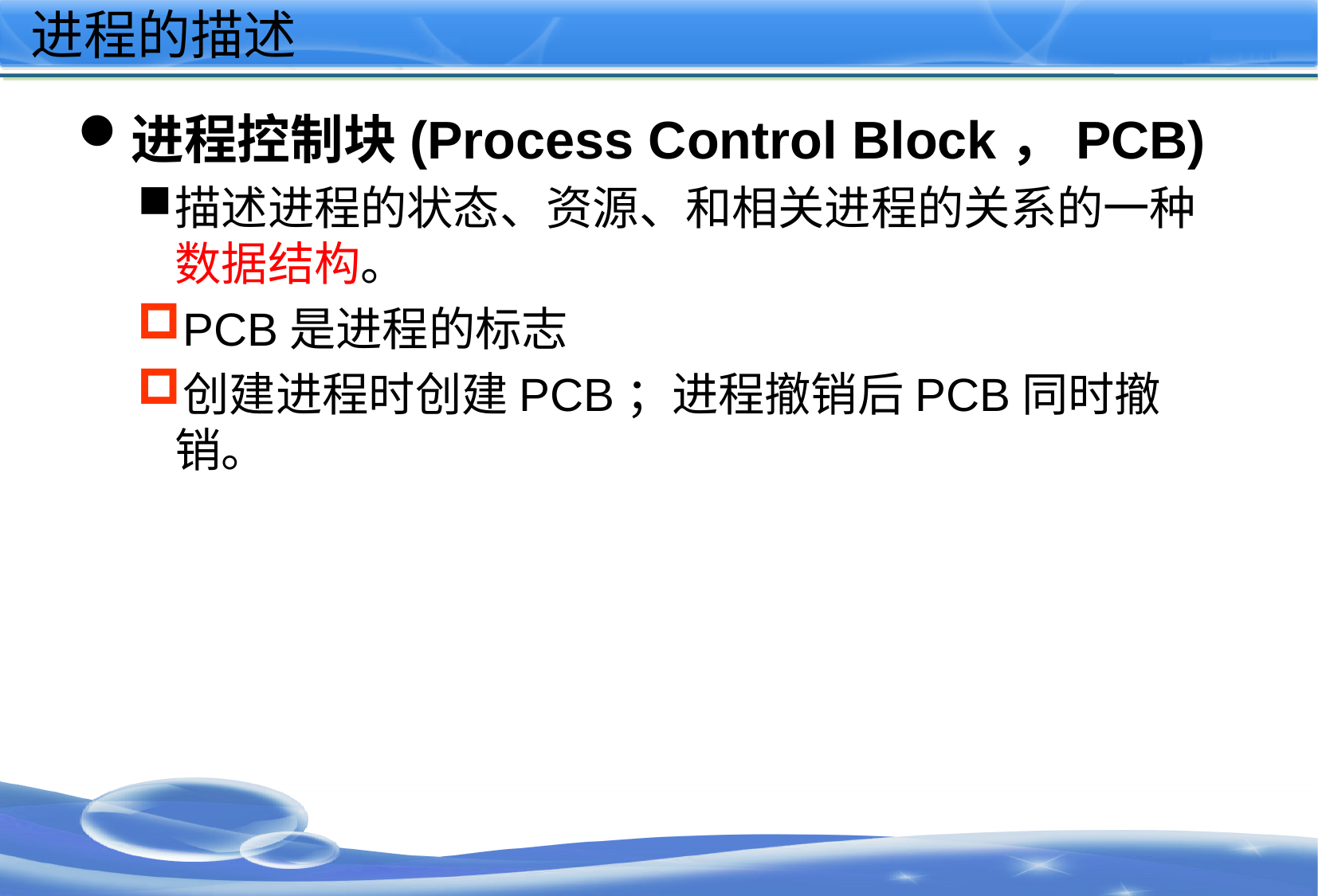

# 进程的描述
进程控制块(Process Control Block，PCB)
描述进程的状态、资源、和相关进程的关系的一种数据结构。
PCB是进程的标志
创建进程时创建PCB；进程撤销后PCB同时撤销。